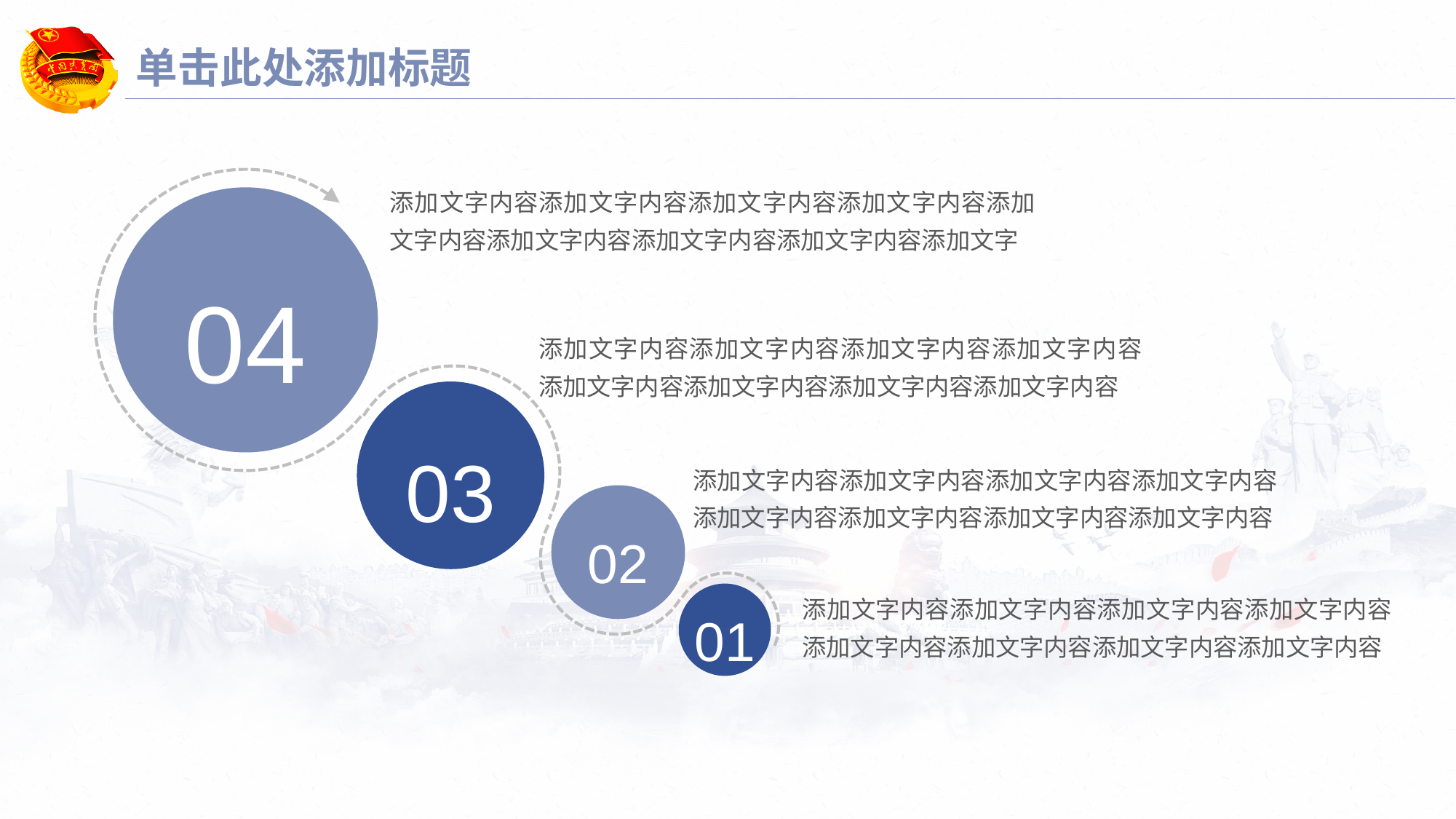

# 单击此处添加标题

添加文字内容添加文字内容添加文字内容添加文字内容添加文字内容添加文字内容添加文字内容添加文字内容添加文字
04
添加文字内容添加文字内容添加文字内容添加文字内容添加文字内容添加文字内容添加文字内容添加文字内容
03
添加文字内容添加文字内容添加文字内容添加文字内容添加文字内容添加文字内容添加文字内容添加文字内容
02
添加文字内容添加文字内容添加文字内容添加文字内容添加文字内容添加文字内容添加文字内容添加文字内容
01